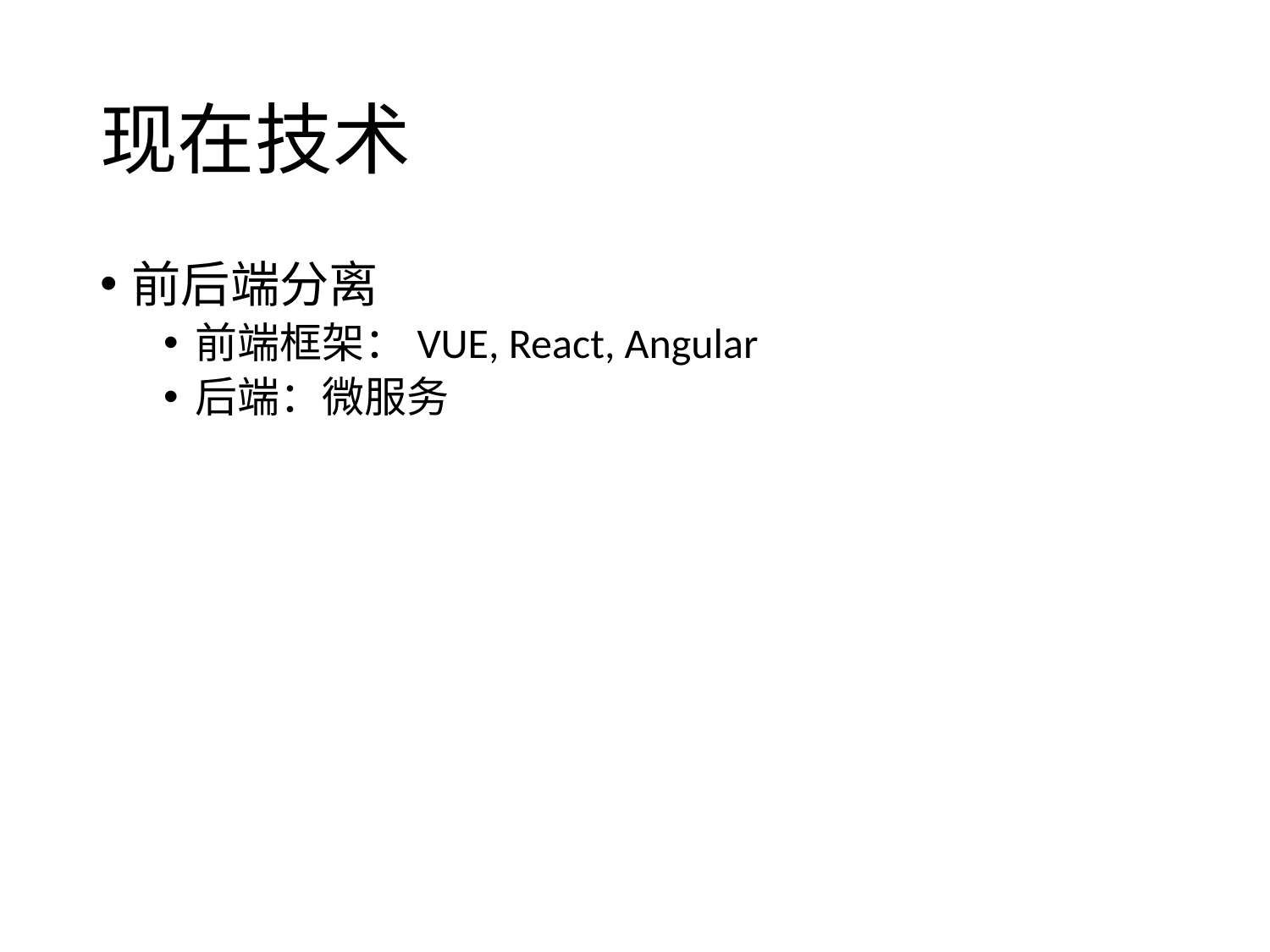

# 现在技术
前后端分离
前端框架：VUE, React, Angular
后端：微服务